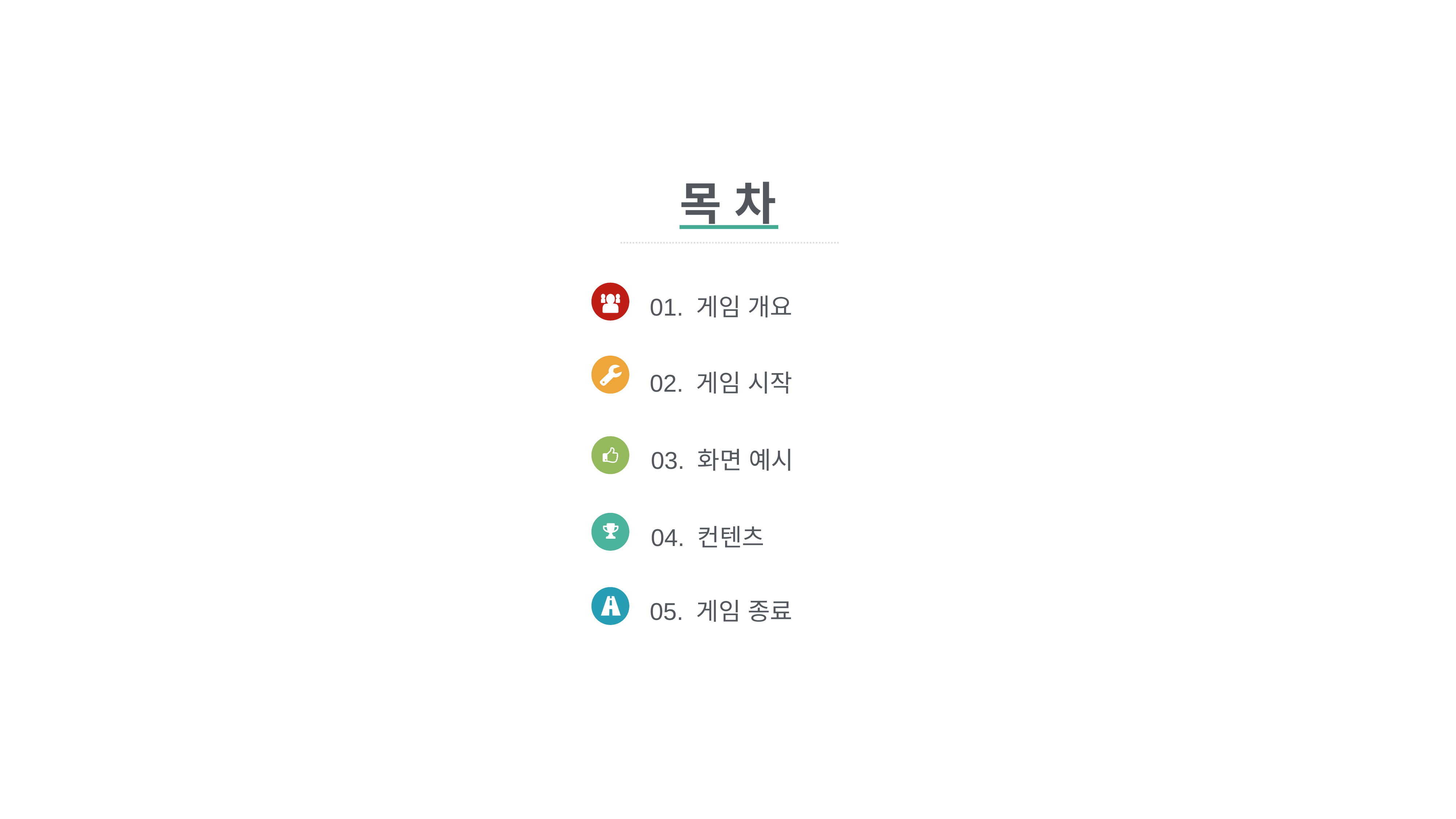

목 차

01. 게임 개요

02. 게임 시작

03. 화면 예시

04. 컨텐츠

05. 게임 종료